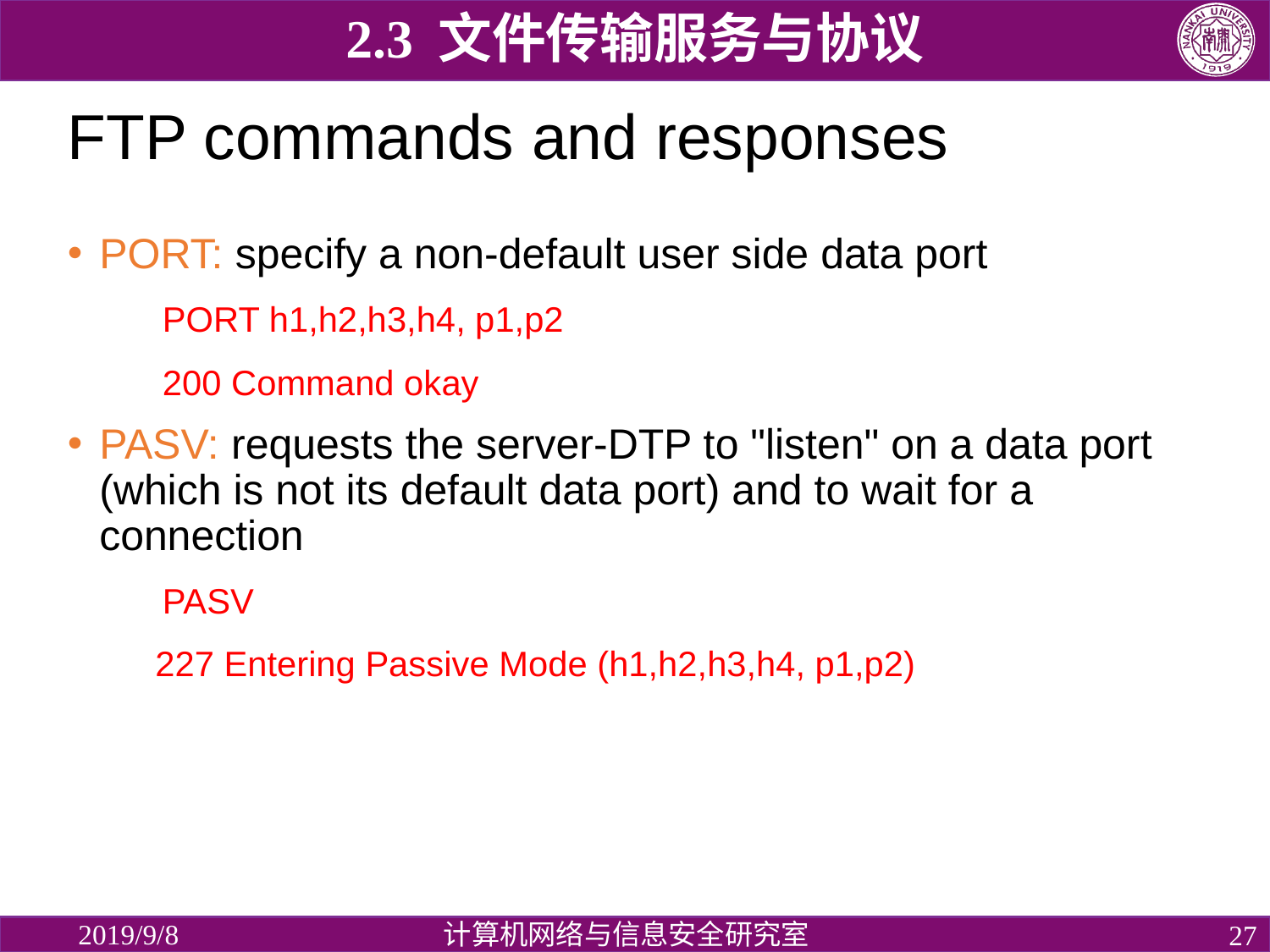

2.3 文件传输服务与协议
# FTP commands and responses
PORT: specify a non-default user side data port
        PORT h1,h2,h3,h4, p1,p2
        200 Command okay
PASV: requests the server-DTP to "listen" on a data port (which is not its default data port) and to wait for a connection
        PASV
         227 Entering Passive Mode (h1,h2,h3,h4, p1,p2)